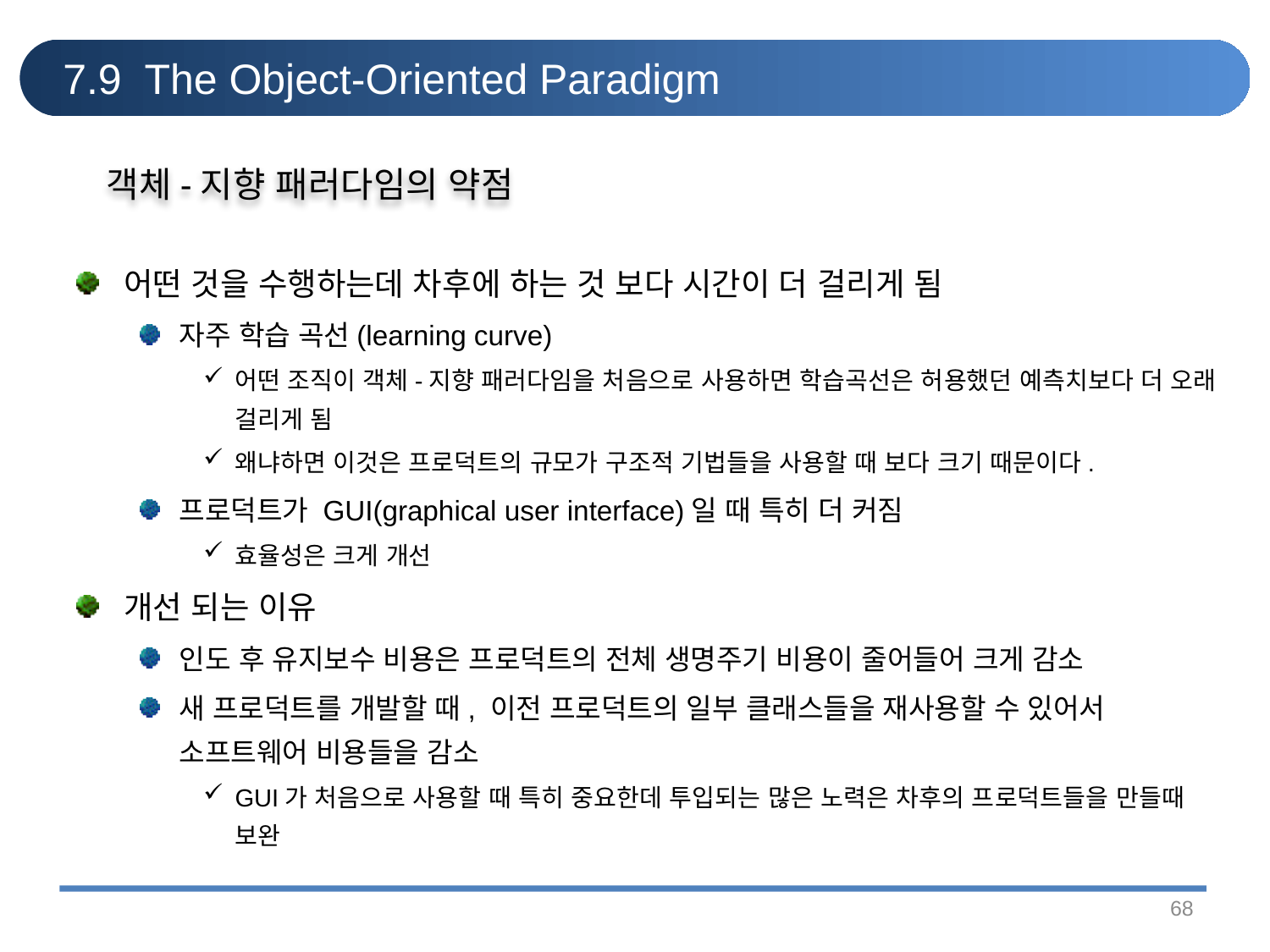

# 7.9  The Object-Oriented Paradigm
객체-지향 패러다임의 약점
어떤 것을 수행하는데 차후에 하는 것 보다 시간이 더 걸리게 됨
자주 학습 곡선(learning curve)
어떤 조직이 객체-지향 패러다임을 처음으로 사용하면 학습곡선은 허용했던 예측치보다 더 오래 걸리게 됨
왜냐하면 이것은 프로덕트의 규모가 구조적 기법들을 사용할 때 보다 크기 때문이다.
프로덕트가 GUI(graphical user interface)일 때 특히 더 커짐
효율성은 크게 개선
개선 되는 이유
인도 후 유지보수 비용은 프로덕트의 전체 생명주기 비용이 줄어들어 크게 감소
새 프로덕트를 개발할 때, 이전 프로덕트의 일부 클래스들을 재사용할 수 있어서 소프트웨어 비용들을 감소
GUI가 처음으로 사용할 때 특히 중요한데 투입되는 많은 노력은 차후의 프로덕트들을 만들때 보완
68